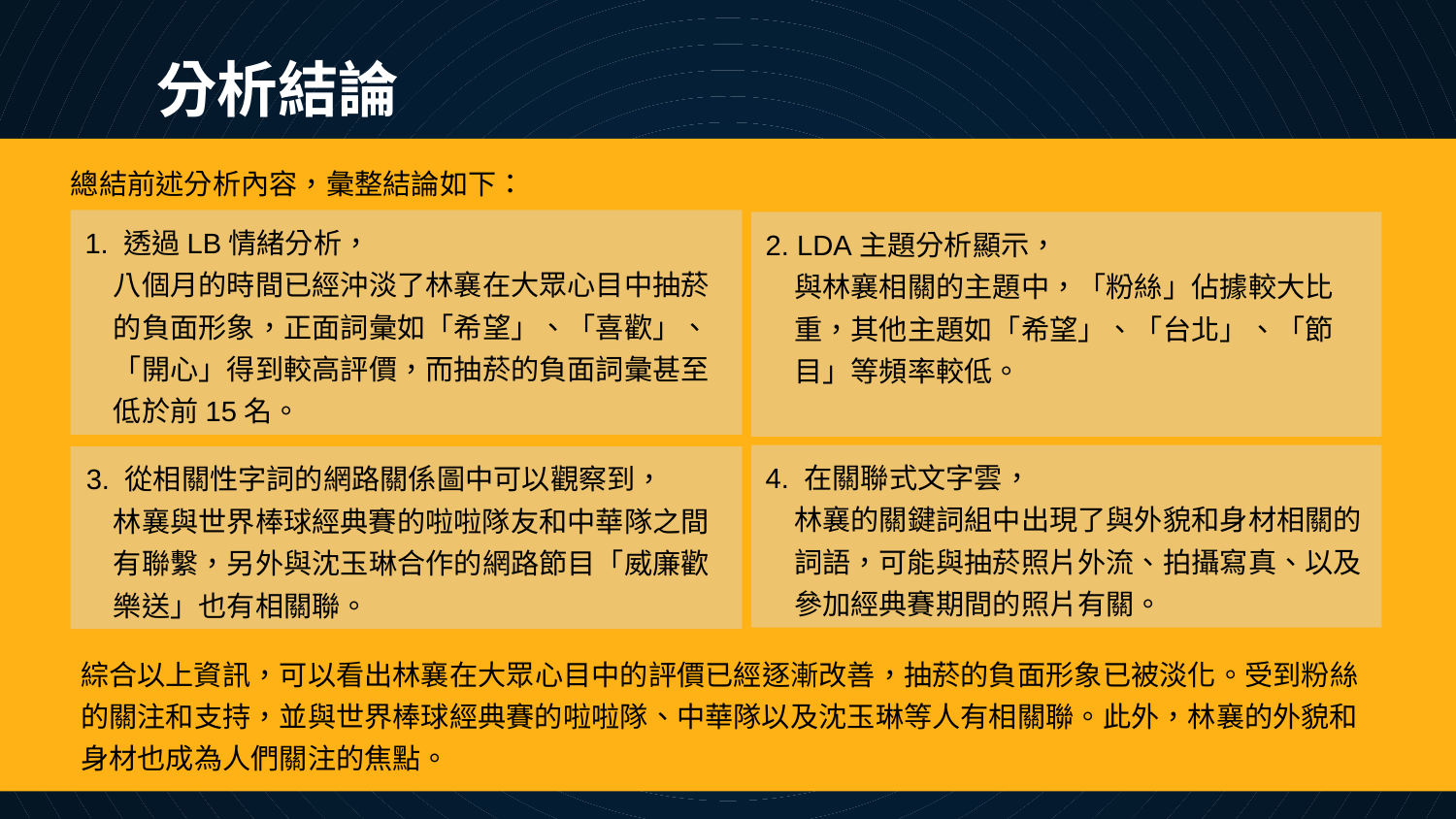

# 分析結論

總結前述分析內容，彙整結論如下：
1. 透過LB情緒分析，
八個月的時間已經沖淡了林襄在大眾心目中抽菸的負面形象，正面詞彙如「希望」、「喜歡」、「開心」得到較高評價，而抽菸的負面詞彙甚至低於前15名。
2. LDA主題分析顯示，
與林襄相關的主題中，「粉絲」佔據較大比重，其他主題如「希望」、「台北」、「節目」等頻率較低。

4. 在關聯式文字雲，
林襄的關鍵詞組中出現了與外貌和身材相關的詞語，可能與抽菸照片外流、拍攝寫真、以及參加經典賽期間的照片有關。
3. 從相關性字詞的網路關係圖中可以觀察到，
林襄與世界棒球經典賽的啦啦隊友和中華隊之間有聯繫，另外與沈玉琳合作的網路節目「威廉歡樂送」也有相關聯。
綜合以上資訊，可以看出林襄在大眾心目中的評價已經逐漸改善，抽菸的負面形象已被淡化。受到粉絲的關注和支持，並與世界棒球經典賽的啦啦隊、中華隊以及沈玉琳等人有相關聯。此外，林襄的外貌和身材也成為人們關注的焦點。